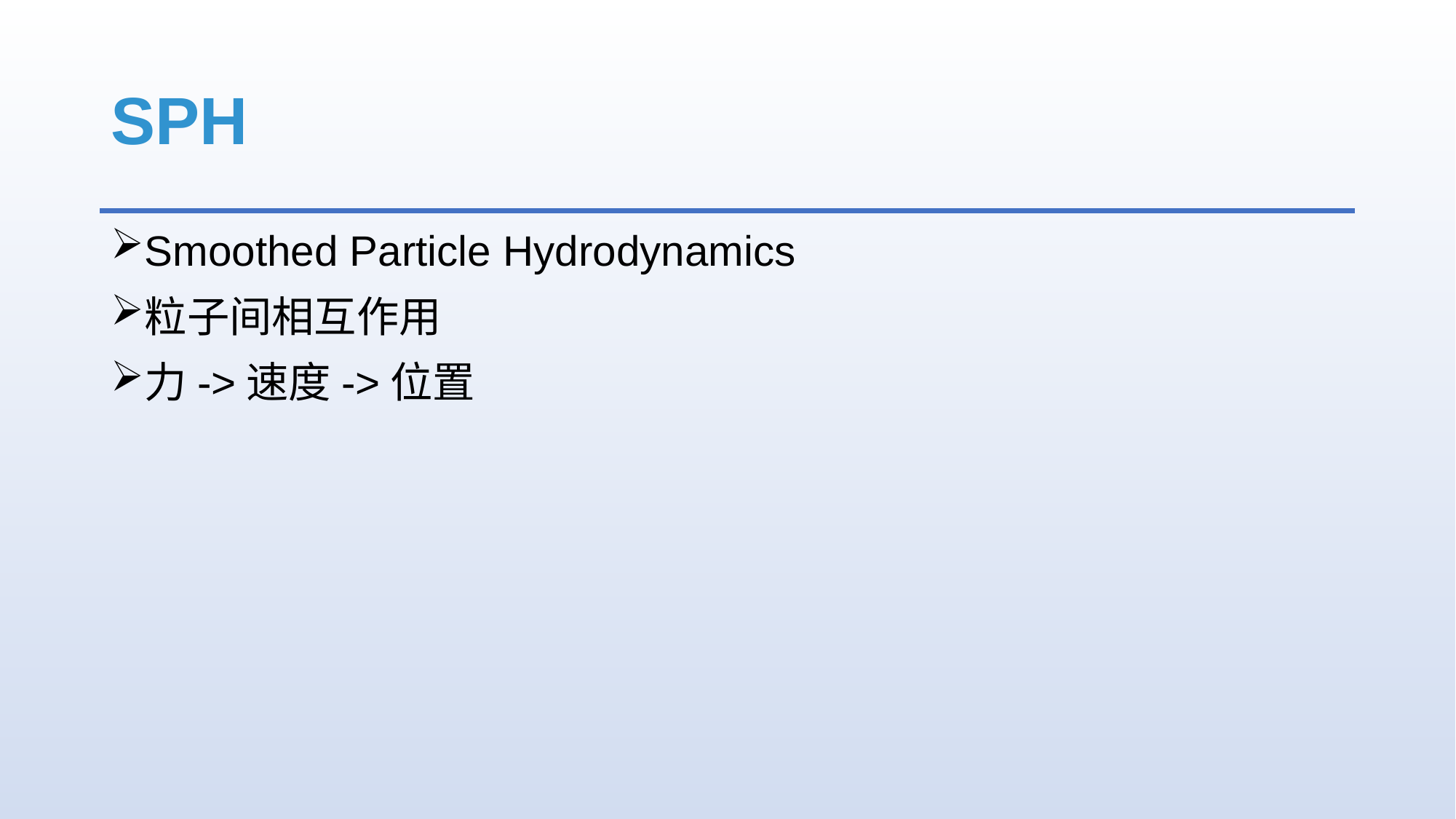

# SPH
Smoothed Particle Hydrodynamics
粒子间相互作用
力->速度->位置